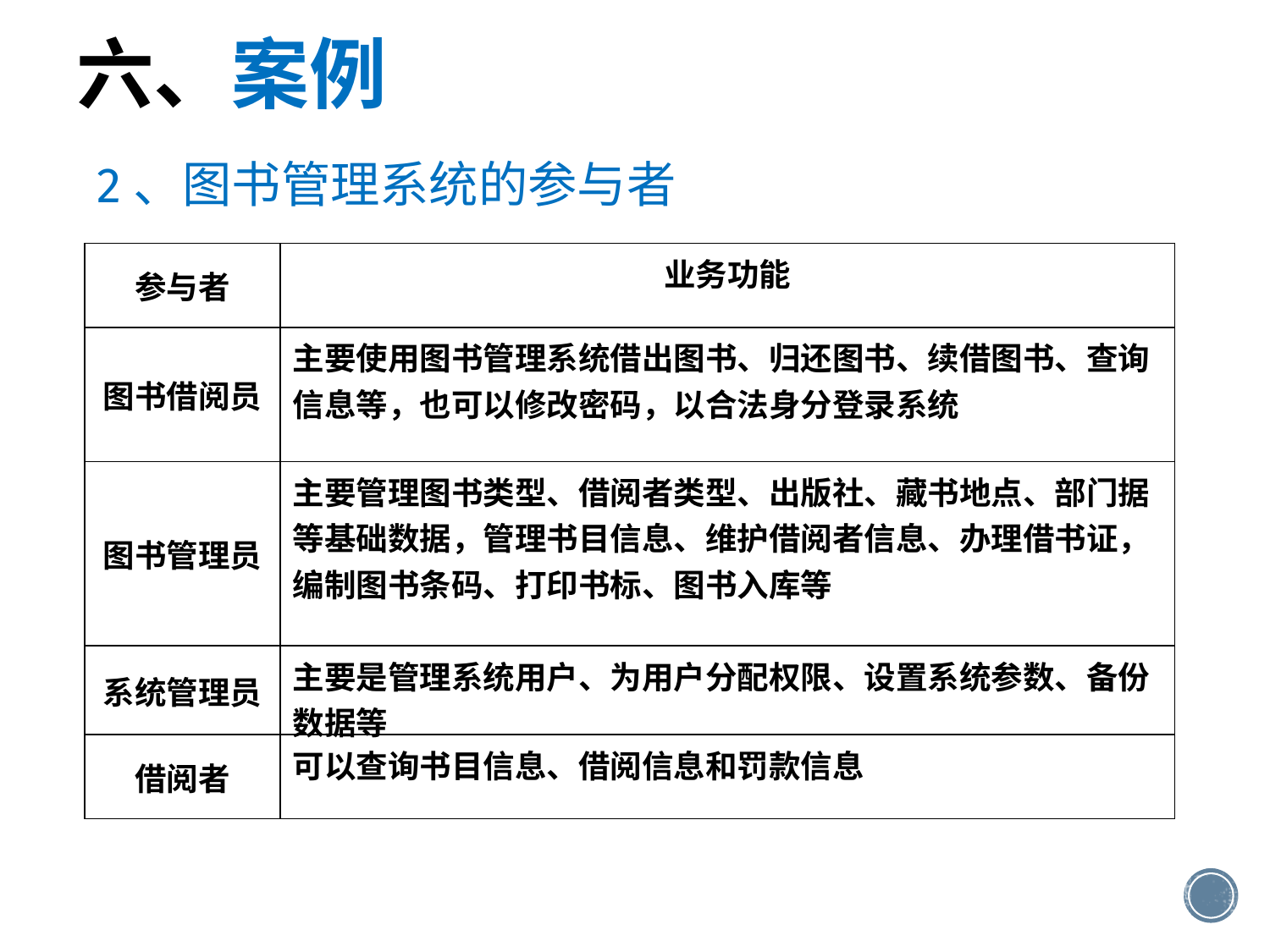

六、案例
2、图书管理系统的参与者

| 参与者 | 业务功能 |
| --- | --- |
| 图书借阅员 | 主要使用图书管理系统借出图书、归还图书、续借图书、查询信息等，也可以修改密码，以合法身分登录系统 |
| 图书管理员 | 主要管理图书类型、借阅者类型、出版社、藏书地点、部门据等基础数据，管理书目信息、维护借阅者信息、办理借书证，编制图书条码、打印书标、图书入库等 |
| 系统管理员 | 主要是管理系统用户、为用户分配权限、设置系统参数、备份数据等 |
| 借阅者 | 可以查询书目信息、借阅信息和罚款信息 |